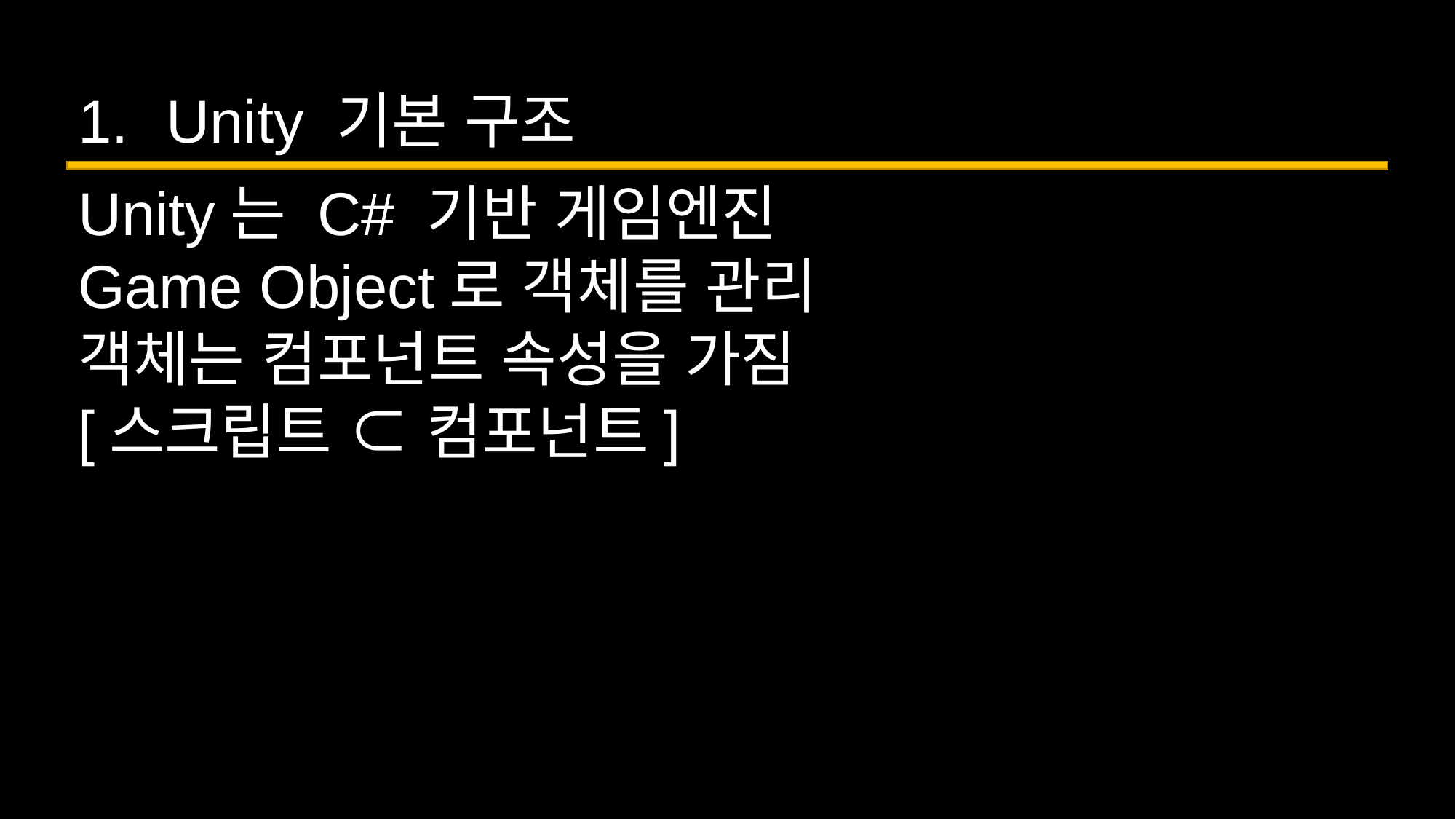

Unity 기본 구조

Unity는 C# 기반 게임엔진
Game Object로 객체를 관리
객체는 컴포넌트 속성을 가짐
[스크립트 ⊂ 컴포넌트]